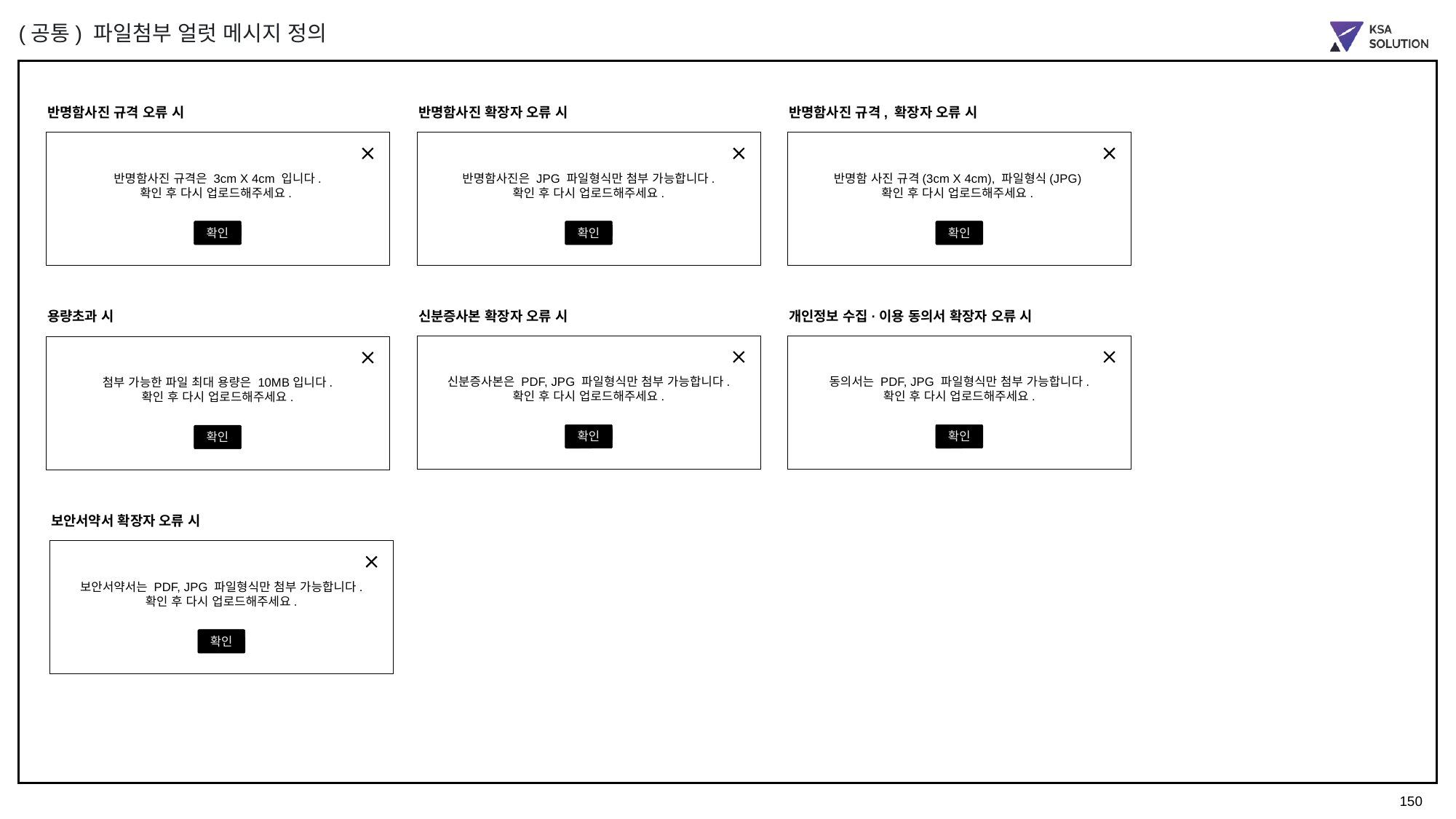

(공통) 파일첨부 얼럿 메시지 정의
반명함사진 규격 오류 시
반명함사진 확장자 오류 시
반명함사진 규격, 확장자 오류 시
반명함사진 규격은 3cm X 4cm 입니다.
확인 후 다시 업로드해주세요.
반명함사진은 JPG 파일형식만 첨부 가능합니다.
확인 후 다시 업로드해주세요.
반명함 사진 규격(3cm X 4cm), 파일형식(JPG)
확인 후 다시 업로드해주세요.

확인
확인
확인
신분증사본 확장자 오류 시
개인정보 수집·이용 동의서 확장자 오류 시
용량초과 시
신분증사본은 PDF, JPG 파일형식만 첨부 가능합니다.
확인 후 다시 업로드해주세요.
동의서는 PDF, JPG 파일형식만 첨부 가능합니다.
확인 후 다시 업로드해주세요.
첨부 가능한 파일 최대 용량은 10MB입니다.
확인 후 다시 업로드해주세요.

확인
확인
확인
보안서약서 확장자 오류 시
보안서약서는 PDF, JPG 파일형식만 첨부 가능합니다.
확인 후 다시 업로드해주세요.

확인